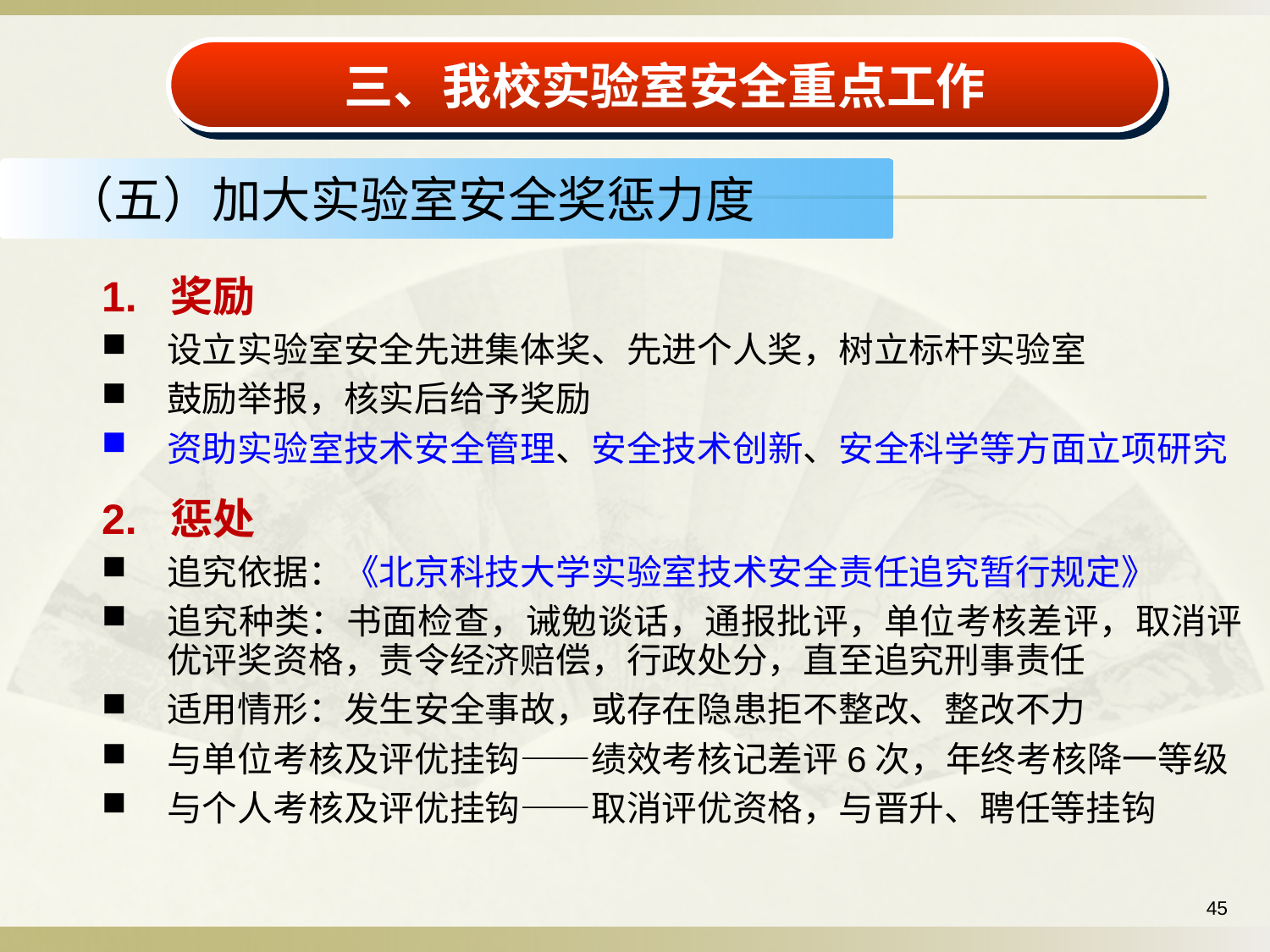

三、我校实验室安全重点工作
（五）加大实验室安全奖惩力度
1.  奖励
设立实验室安全先进集体奖、先进个人奖，树立标杆实验室
鼓励举报，核实后给予奖励
资助实验室技术安全管理、安全技术创新、安全科学等方面立项研究
2.  惩处
追究依据：《北京科技大学实验室技术安全责任追究暂行规定》
追究种类：书面检查，诫勉谈话，通报批评，单位考核差评，取消评优评奖资格，责令经济赔偿，行政处分，直至追究刑事责任
适用情形：发生安全事故，或存在隐患拒不整改、整改不力
与单位考核及评优挂钩——绩效考核记差评6次，年终考核降一等级
与个人考核及评优挂钩——取消评优资格，与晋升、聘任等挂钩
45